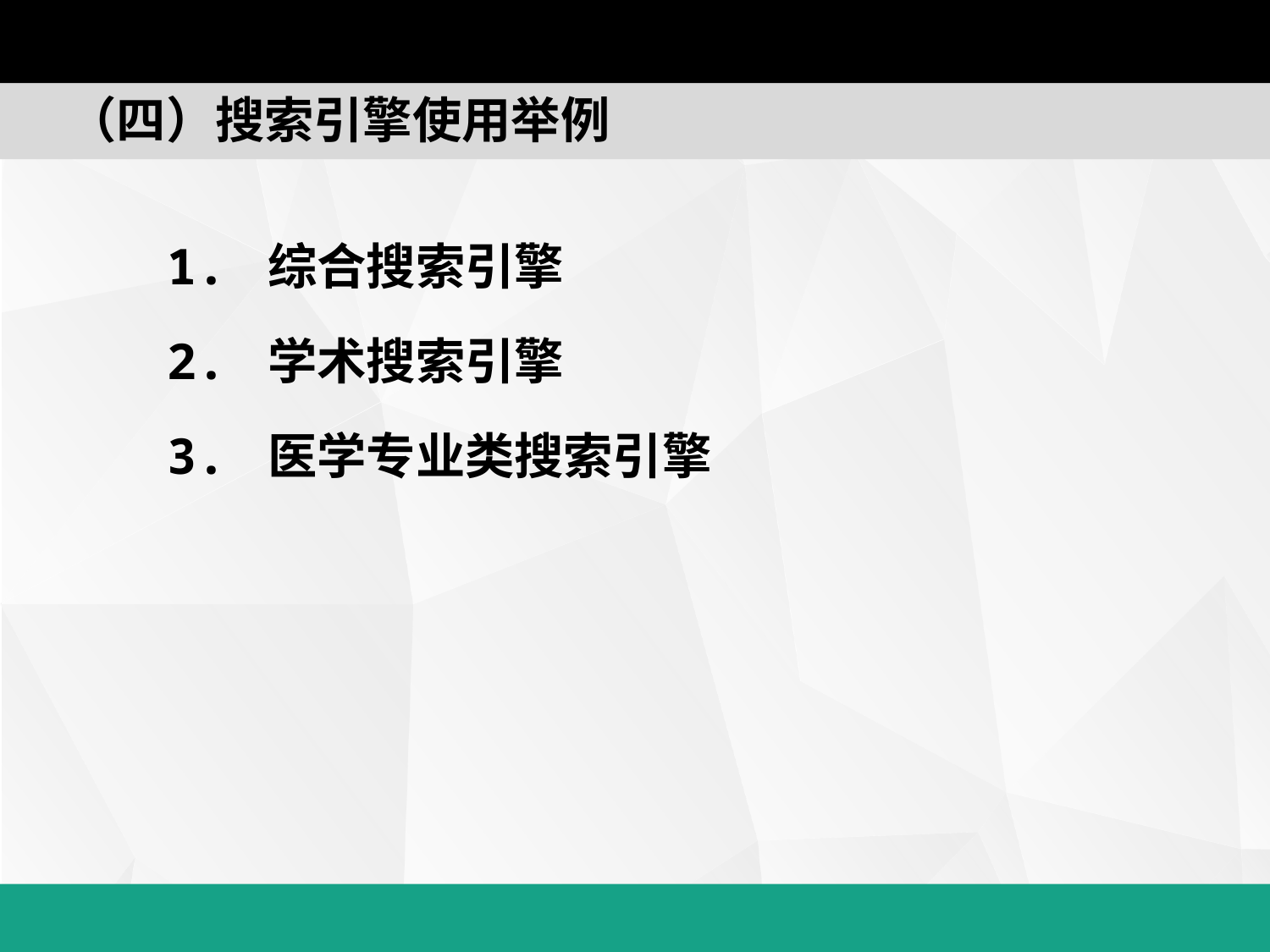

（四）搜索引擎使用举例
1. 综合搜索引擎

2. 学术搜索引擎

3. 医学专业类搜索引擎